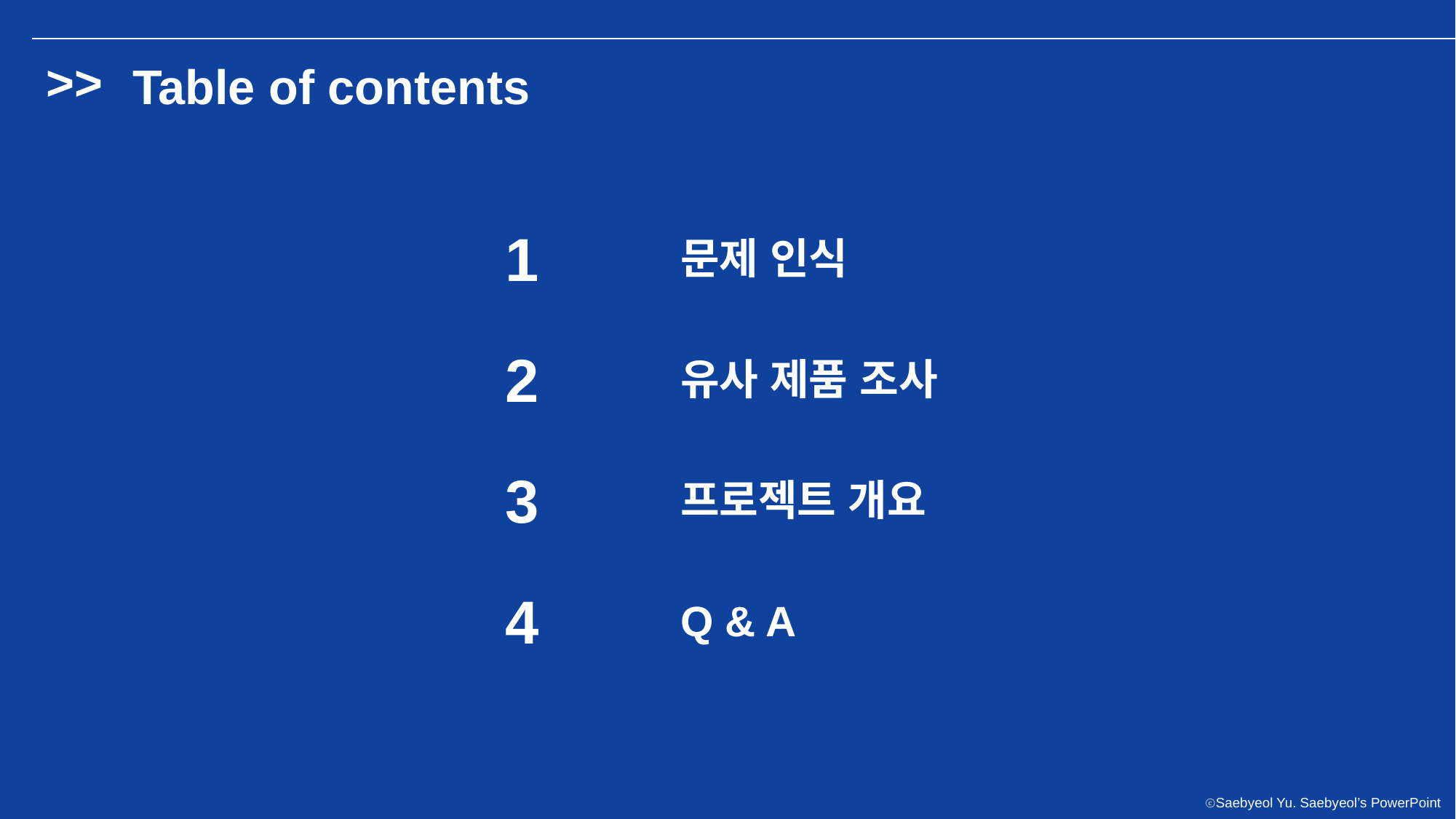

>>
Table of contents
1
문제 인식
2
유사 제품 조사
3
프로젝트 개요
4
Q & A